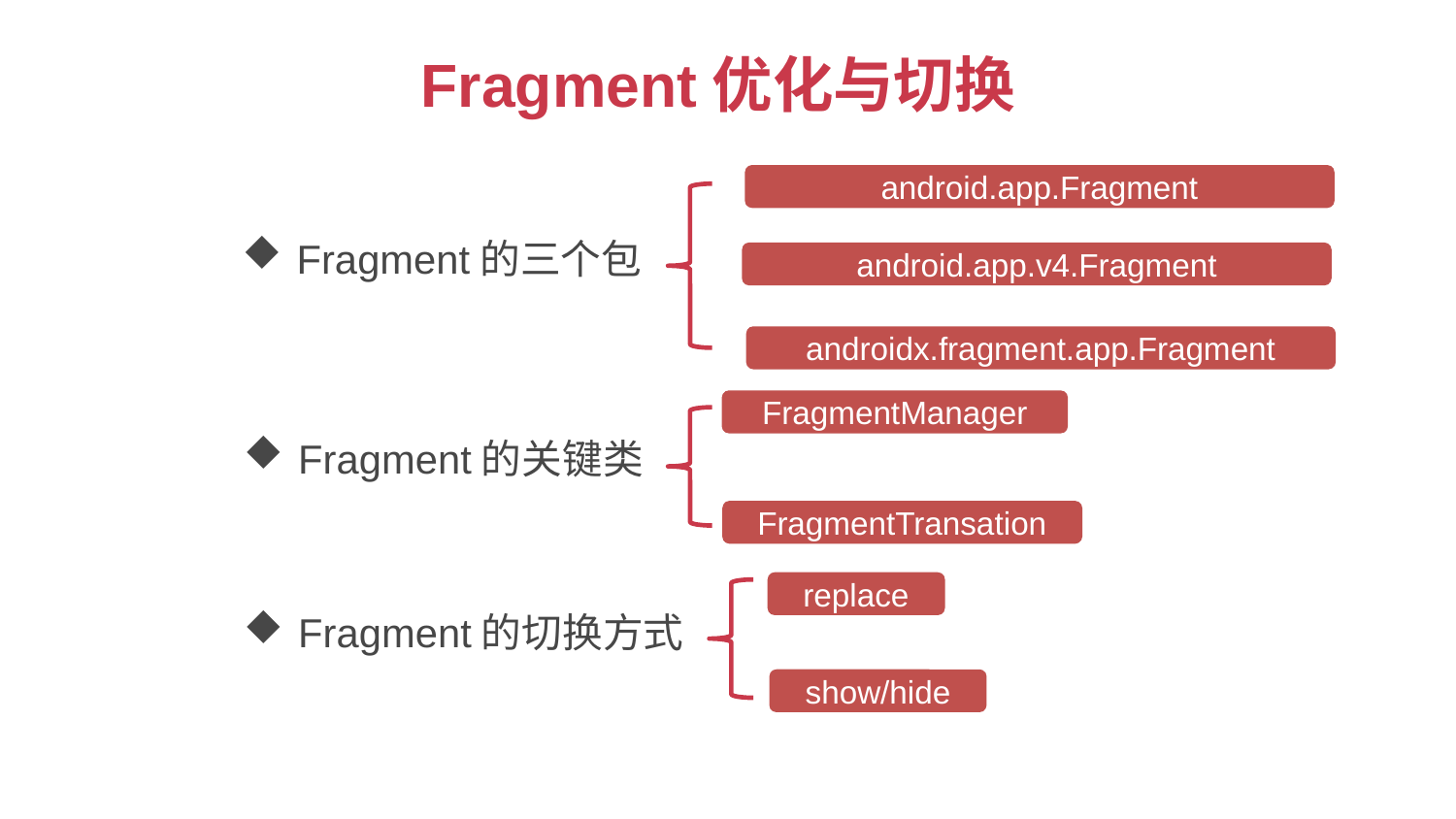

Fragment优化与切换
android.app.Fragment

Fragment的三个包
android.app.v4.Fragment
androidx.fragment.app.Fragment
FragmentManager

Fragment的关键类
FragmentTransation
replace

Fragment的切换方式
show/hide